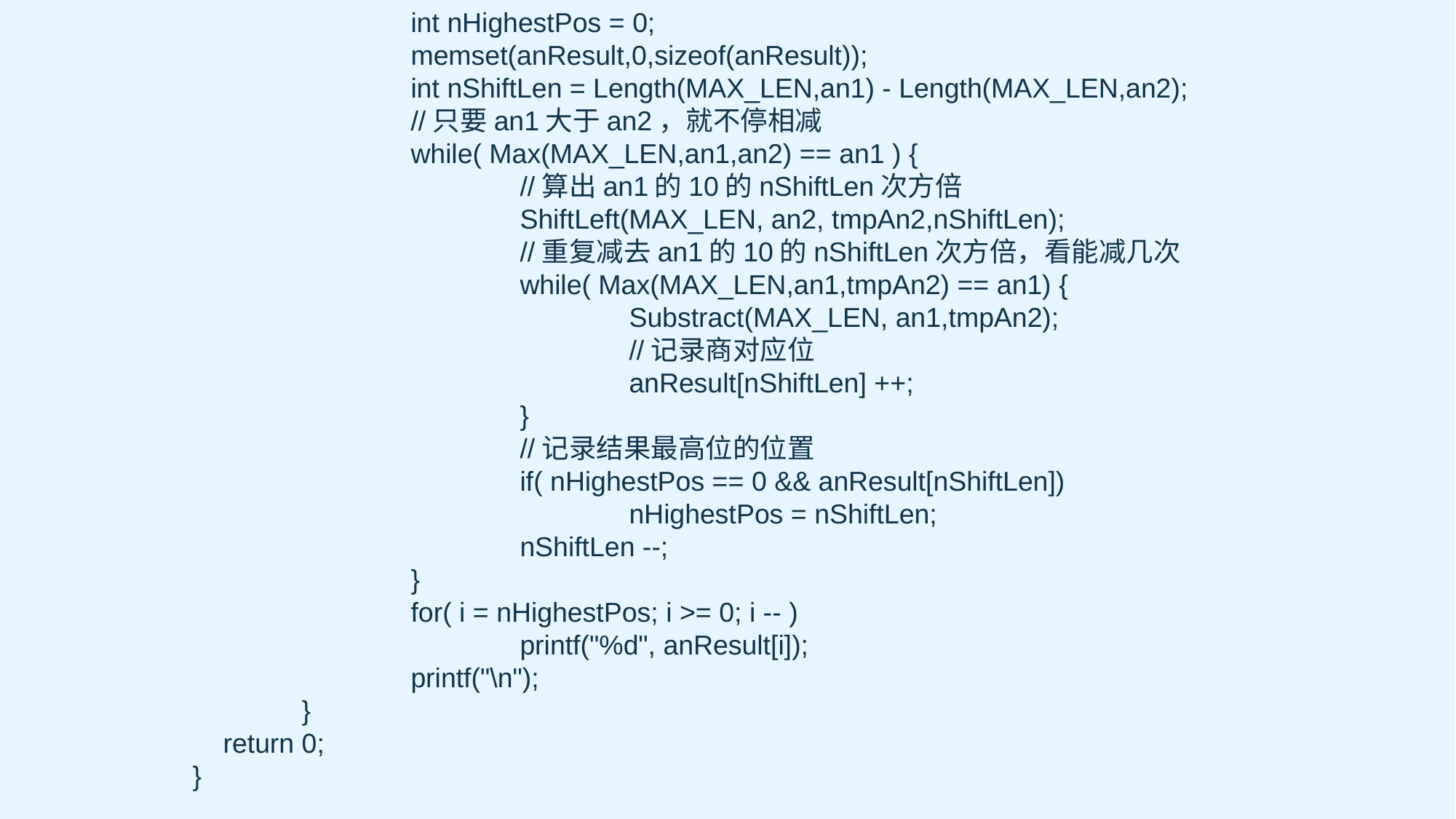

int nHighestPos = 0;
		memset(anResult,0,sizeof(anResult));
		int nShiftLen = Length(MAX_LEN,an1) - Length(MAX_LEN,an2);
		//只要an1大于an2，就不停相减
		while( Max(MAX_LEN,an1,an2) == an1 ) {
			//算出an1的10的nShiftLen次方倍
			ShiftLeft(MAX_LEN, an2, tmpAn2,nShiftLen);
			//重复减去an1的10的nShiftLen次方倍，看能减几次
			while( Max(MAX_LEN,an1,tmpAn2) == an1) {
				Substract(MAX_LEN, an1,tmpAn2);
				//记录商对应位
				anResult[nShiftLen] ++;
			}
			//记录结果最高位的位置
			if( nHighestPos == 0 && anResult[nShiftLen])
				nHighestPos = nShiftLen;
			nShiftLen --;
		}
		for( i = nHighestPos; i >= 0; i -- )
			printf("%d", anResult[i]);
		printf("\n");
	}
    return 0;
}